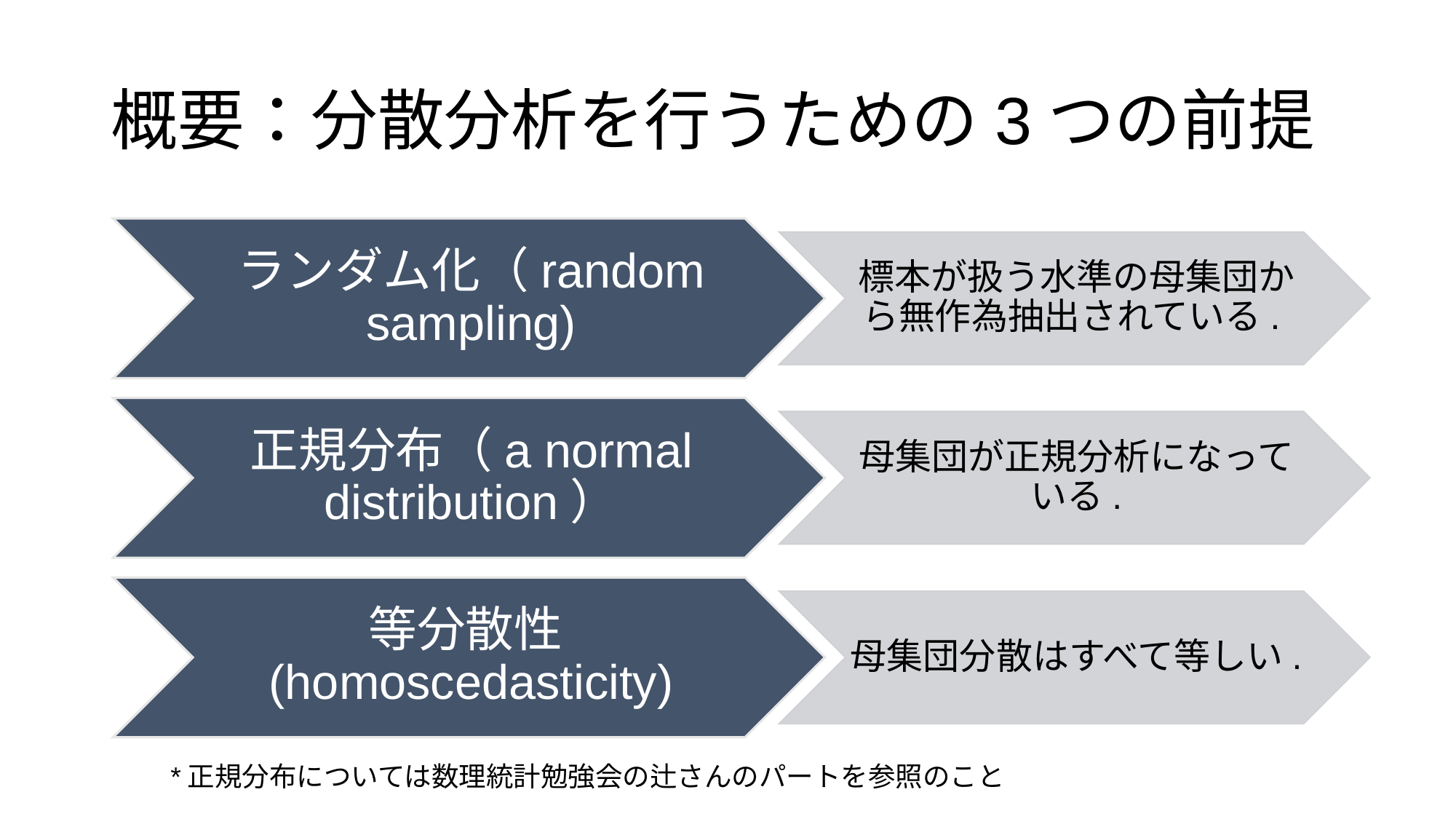

# 概要：分散分析を行うための3つの前提
ランダム化（random sampling)
標本が扱う水準の母集団から無作為抽出されている.
正規分布（a normal distribution）
母集団が正規分析になっている.
等分散性(homoscedasticity)
母集団分散はすべて等しい.
*正規分布については数理統計勉強会の辻さんのパートを参照のこと